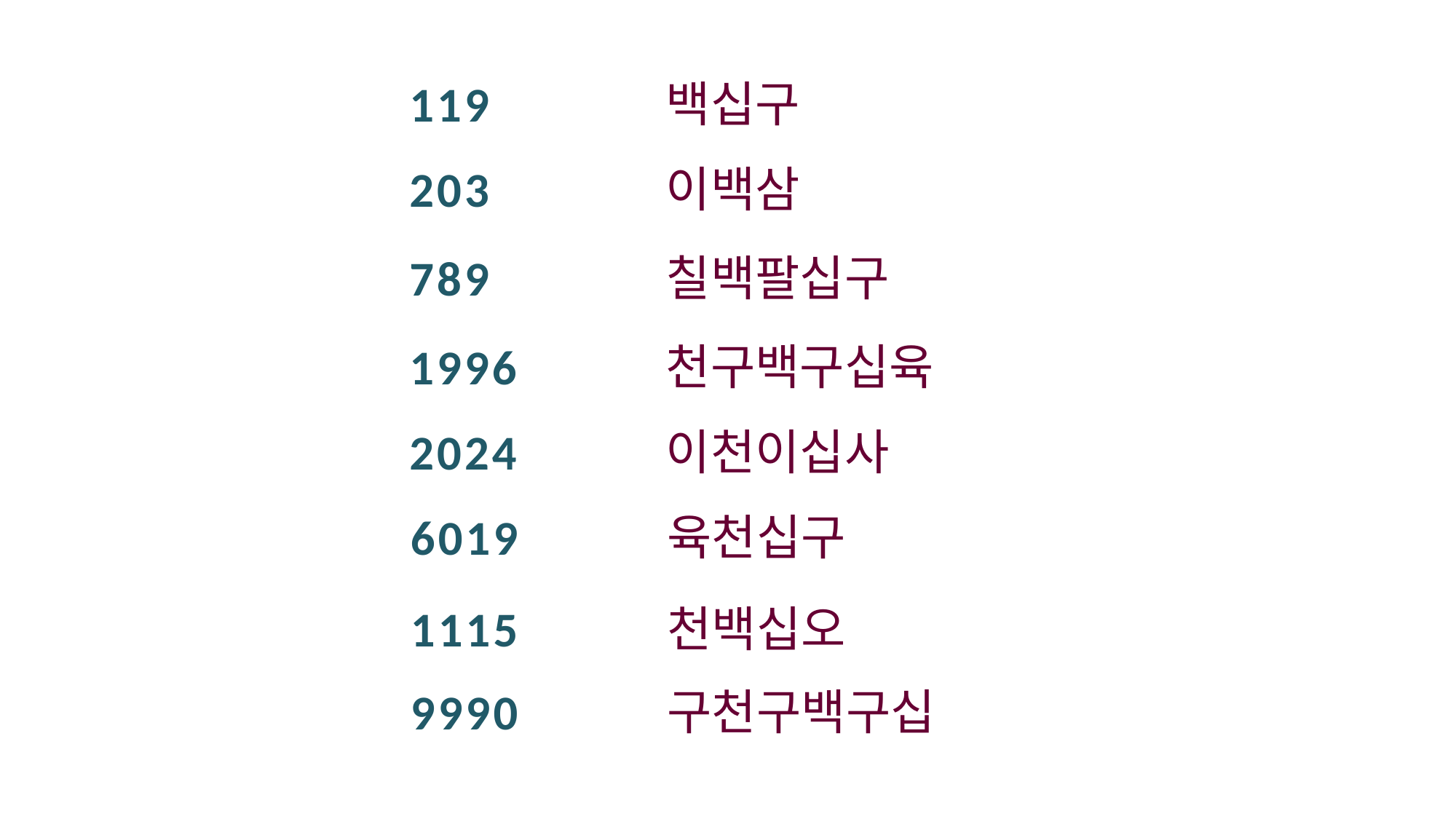

119
백십구
203
이백삼
789
칠백팔십구
1996
천구백구십육
2024
이천이십사
6019
육천십구
1115
천백십오
9990
구천구백구십